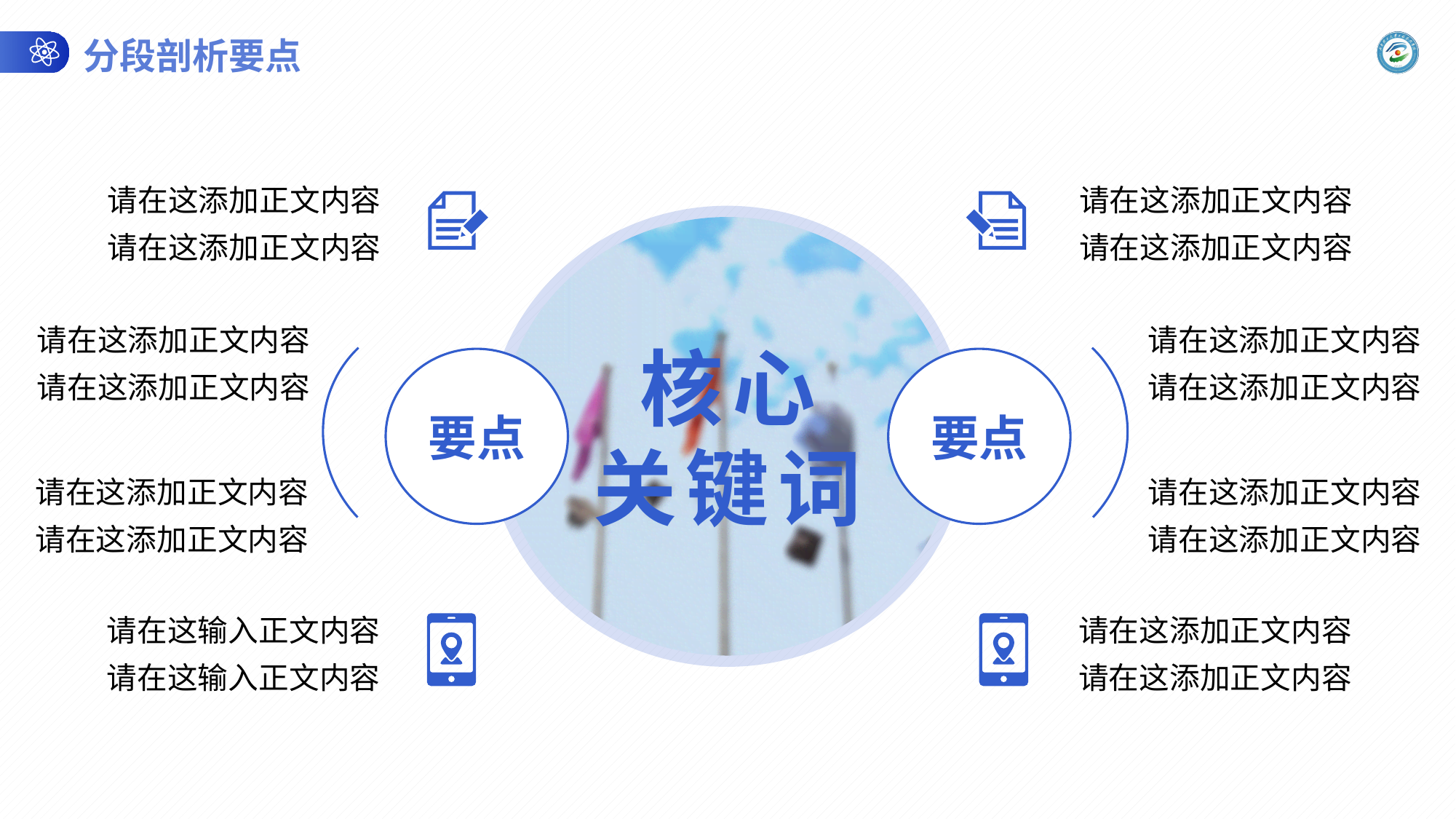

分段剖析要点
请在这添加正文内容
请在这添加正文内容
请在这添加正文内容
请在这添加正文内容

核心
关键词

请在这添加正文内容
请在这添加正文内容
请在这添加正文内容
请在这添加正文内容
要点
要点
请在这添加正文内容
请在这添加正文内容
请在这添加正文内容
请在这添加正文内容
请在这输入正文内容
请在这输入正文内容
请在这添加正文内容
请在这添加正文内容